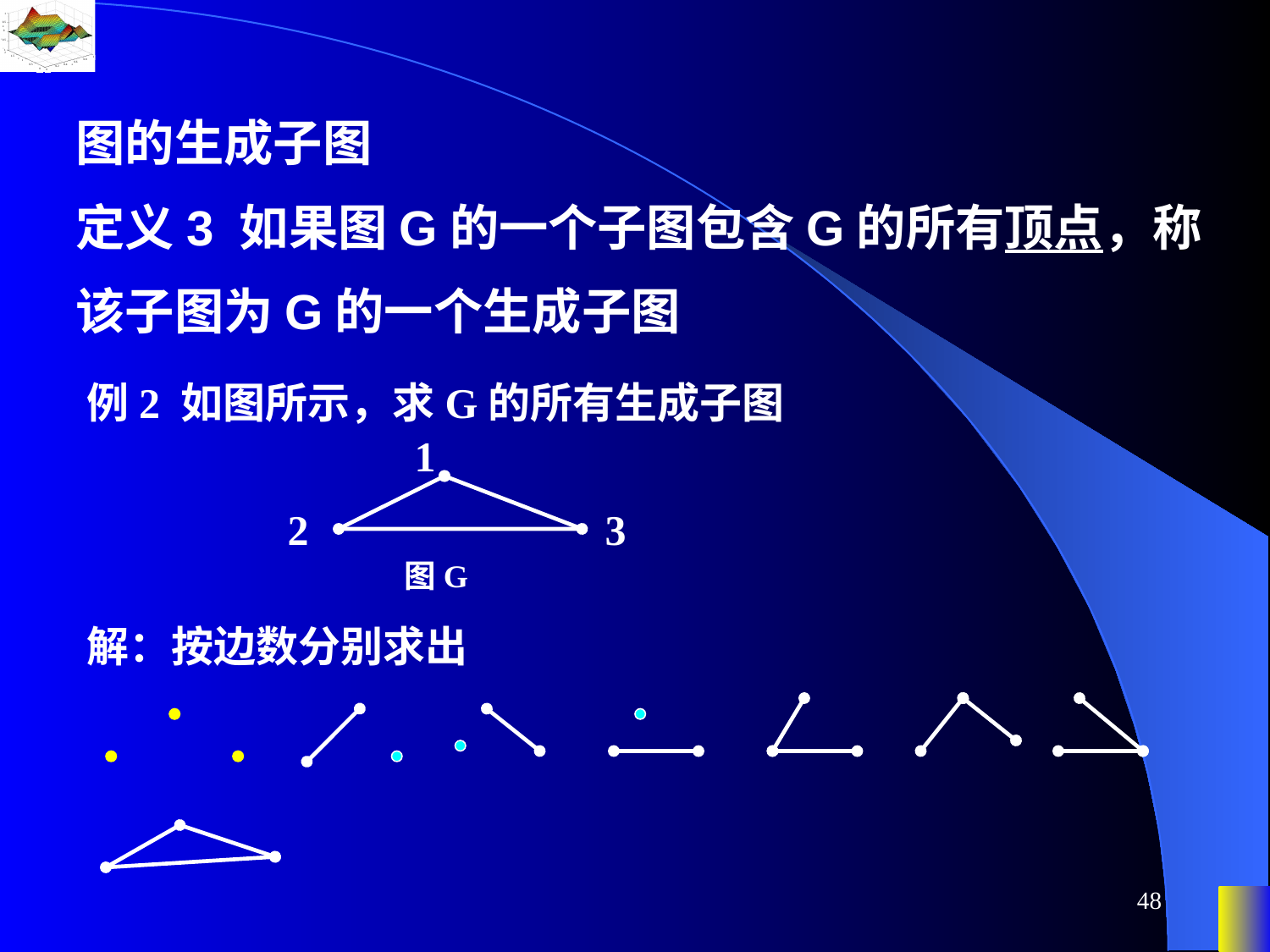

图的生成子图
定义3 如果图G的一个子图包含G的所有顶点，称
该子图为G的一个生成子图
例2 如图所示，求G的所有生成子图
1

2
3

图G
解：按边数分别求出

48